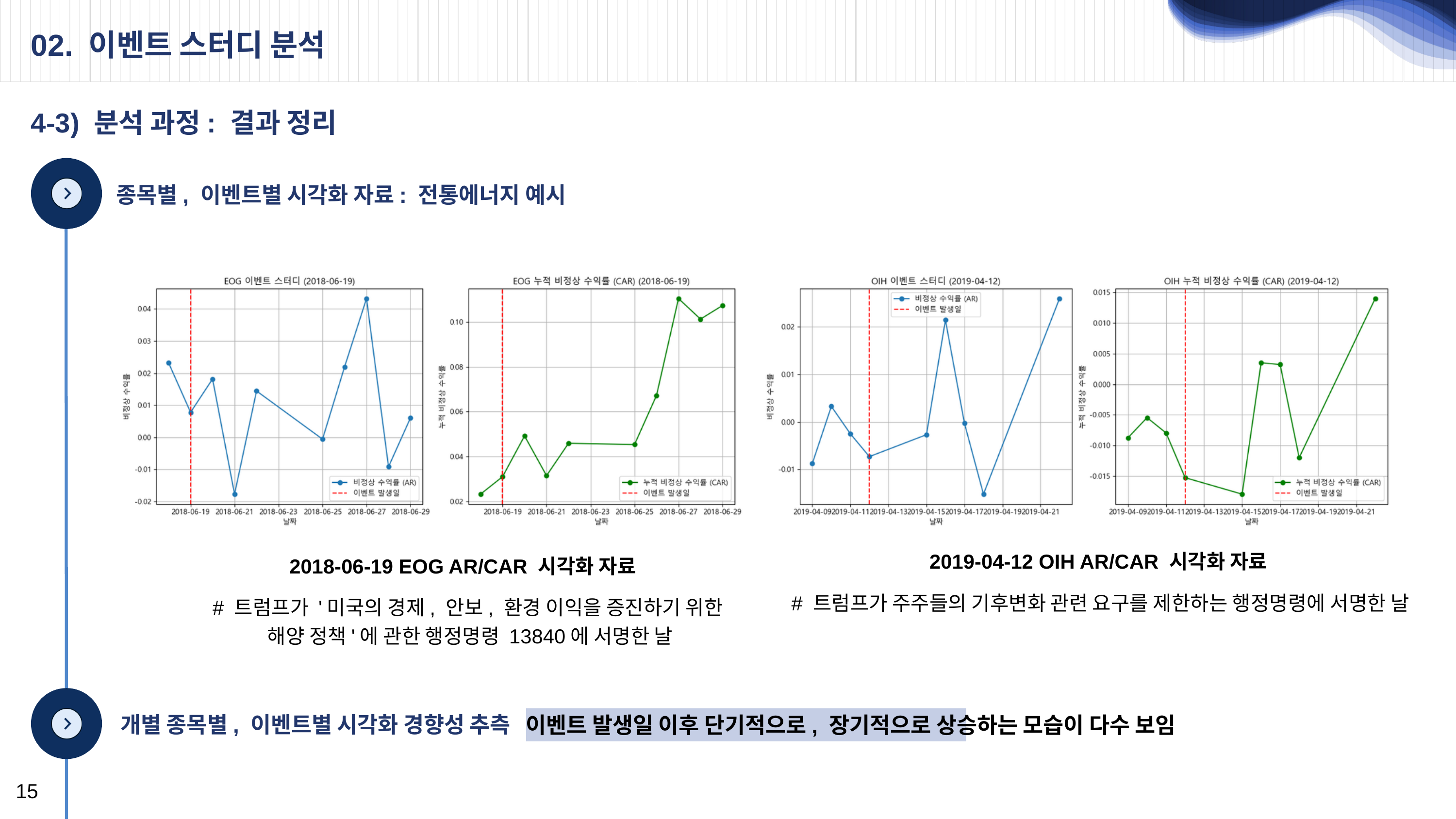

02. 이벤트 스터디 분석
4-3) 분석 과정: 결과 정리

종목별, 이벤트별 시각화 자료: 전통에너지 예시

2019-04-12 OIH AR/CAR 시각화 자료
2018-06-19 EOG AR/CAR 시각화 자료
# 트럼프가 주주들의 기후변화 관련 요구를 제한하는 행정명령에 서명한 날

# 트럼프가 '미국의 경제, 안보, 환경 이익을 증진하기 위한
해양 정책'에 관한 행정명령 13840에 서명한 날

개별 종목별, 이벤트별 시각화 경향성 추측
이벤트 발생일 이후 단기적으로, 장기적으로 상승하는 모습이 다수 보임

15